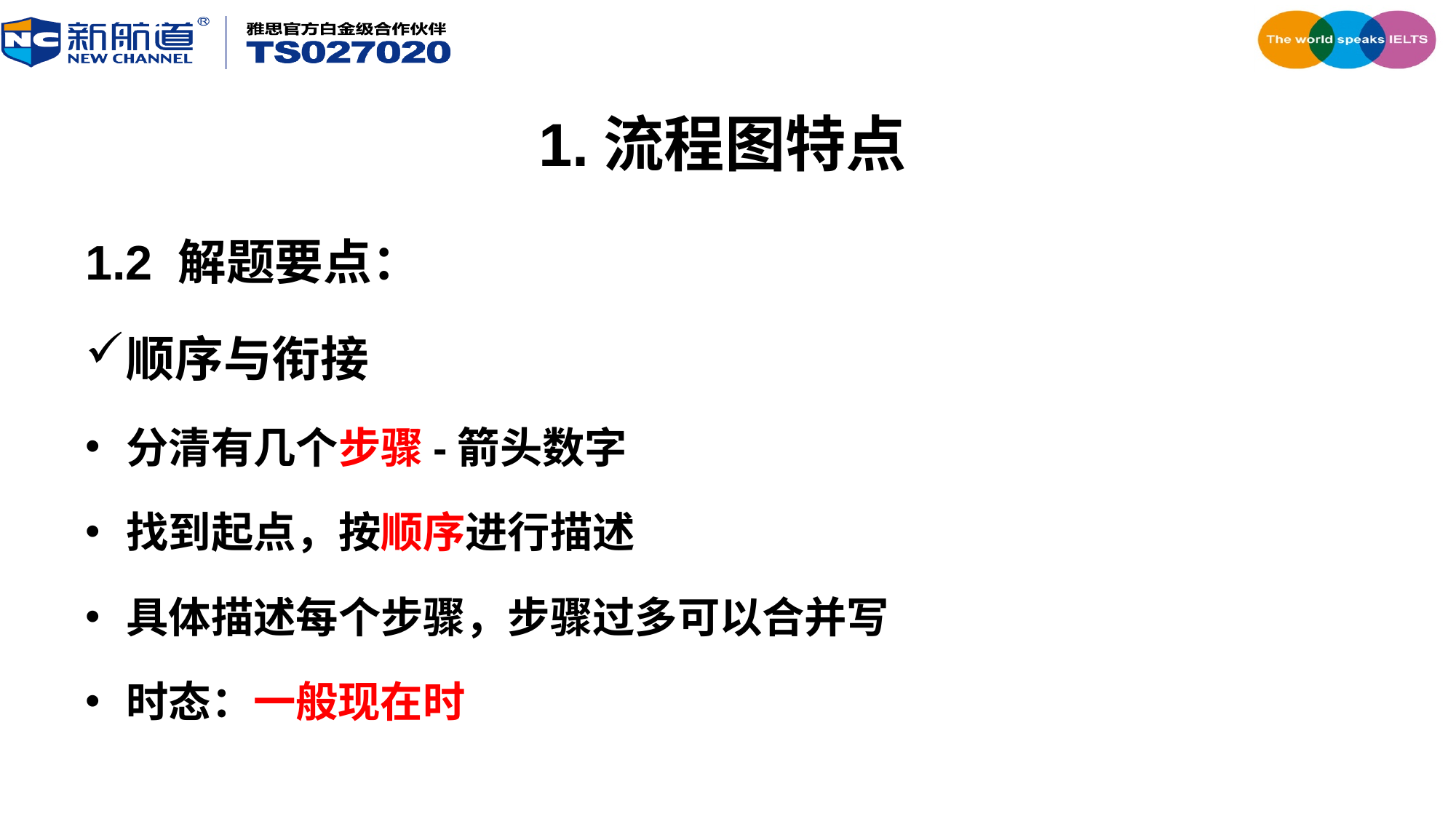

# 1.流程图特点
1.2 解题要点：
顺序与衔接
分清有几个步骤-箭头数字
找到起点，按顺序进行描述
具体描述每个步骤，步骤过多可以合并写
时态：一般现在时